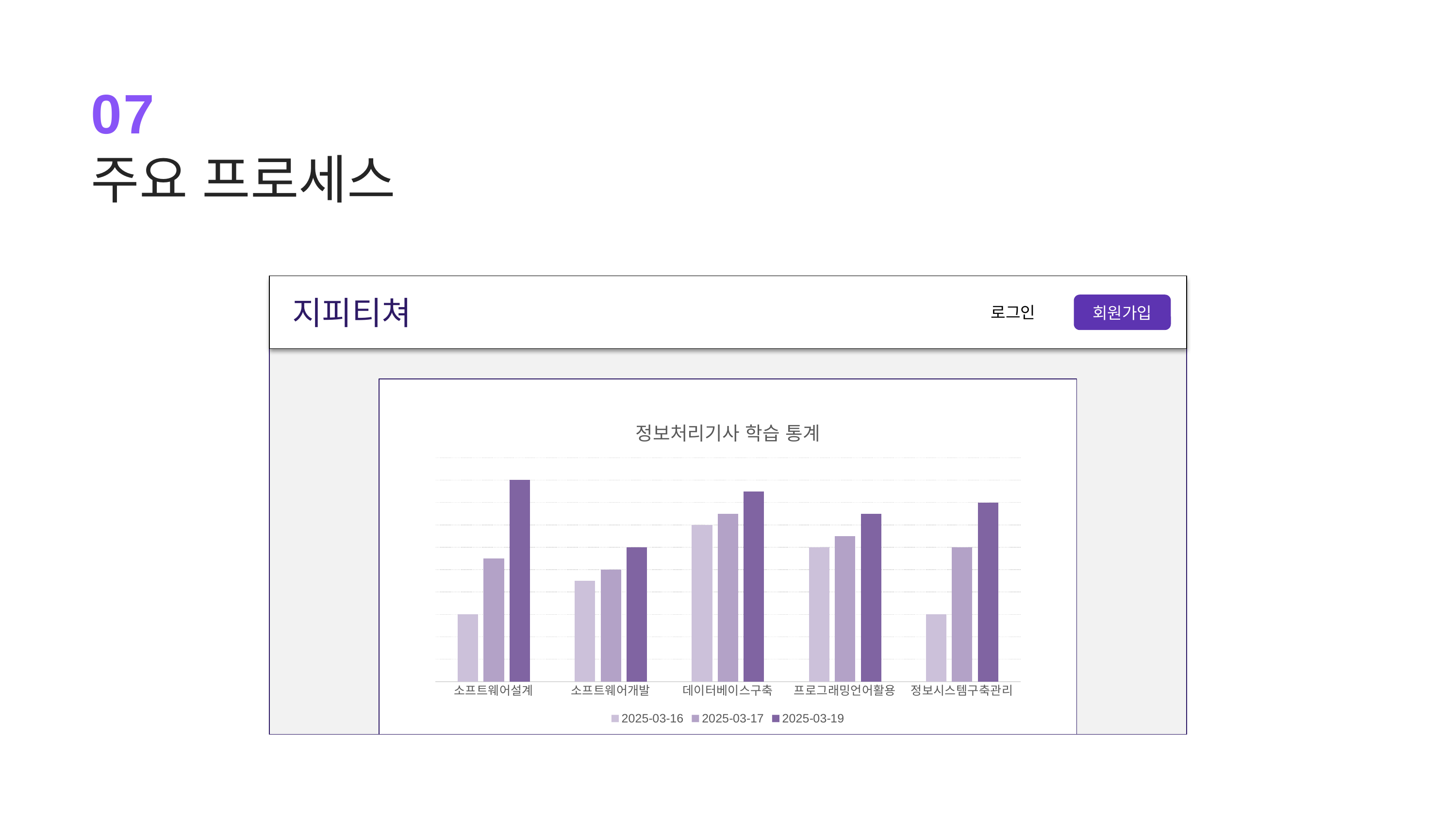

07
주요 프로세스

지피티쳐
회원가입
로그인

### Chart: 정보처리기사 학습 통계

| Category | 2025-03-16 | 2025-03-17 | 2025-03-19 |
|---|---|---|---|
| 소프트웨어설계 | 30.0 | 55.0 | 90.0 |
| 소프트웨어개발 | 45.0 | 50.0 | 60.0 |
| 데이터베이스구축 | 70.0 | 75.0 | 85.0 |
| 프로그래밍언어활용 | 60.0 | 65.0 | 75.0 |
| 정보시스템구축관리 | 30.0 | 60.0 | 80.0 |